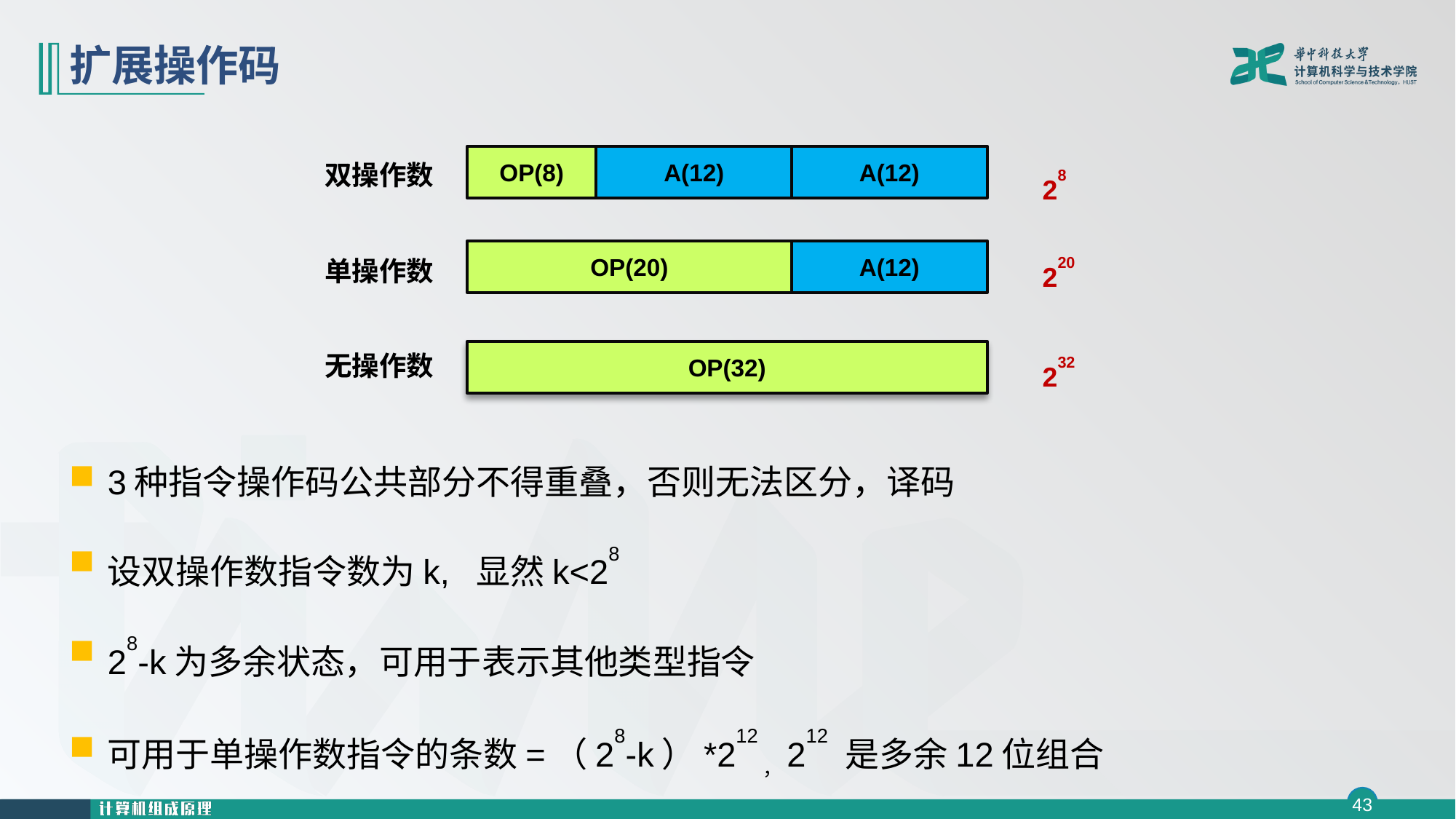

# 扩展操作码
OP(8)
A(12)
A(12)
双操作数
28
OP(20)
A(12)
单操作数
220
OP(32)
无操作数
232
3种指令操作码公共部分不得重叠，否则无法区分，译码
设双操作数指令数为k,  显然k<28
28-k为多余状态，可用于表示其他类型指令
可用于单操作数指令的条数=（28-k）*212，212 是多余12位组合